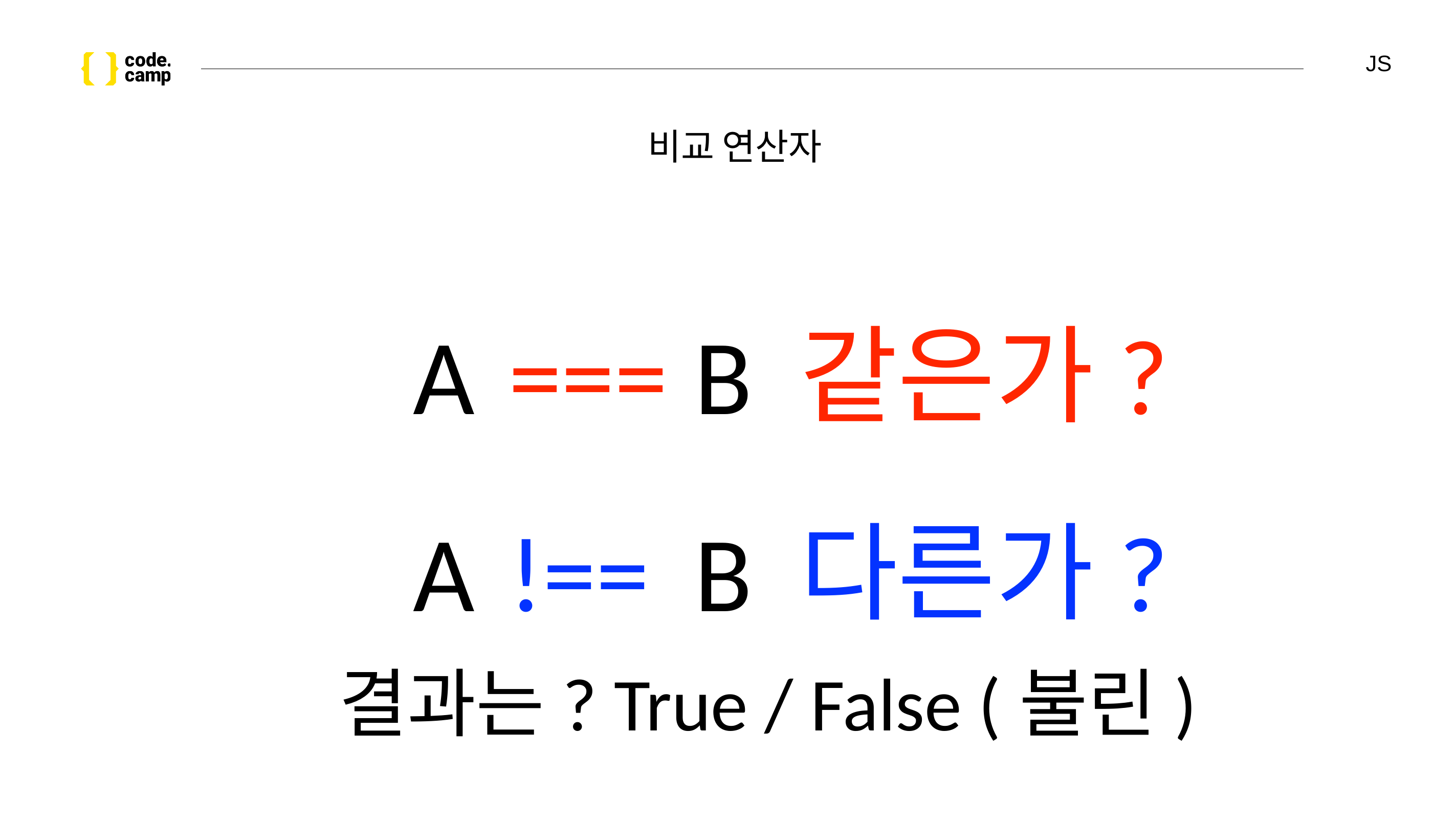

# JS

비교 연산자
A
===
B
같은가?
A
!==
B
다른가?
결과는? True / False (불린)